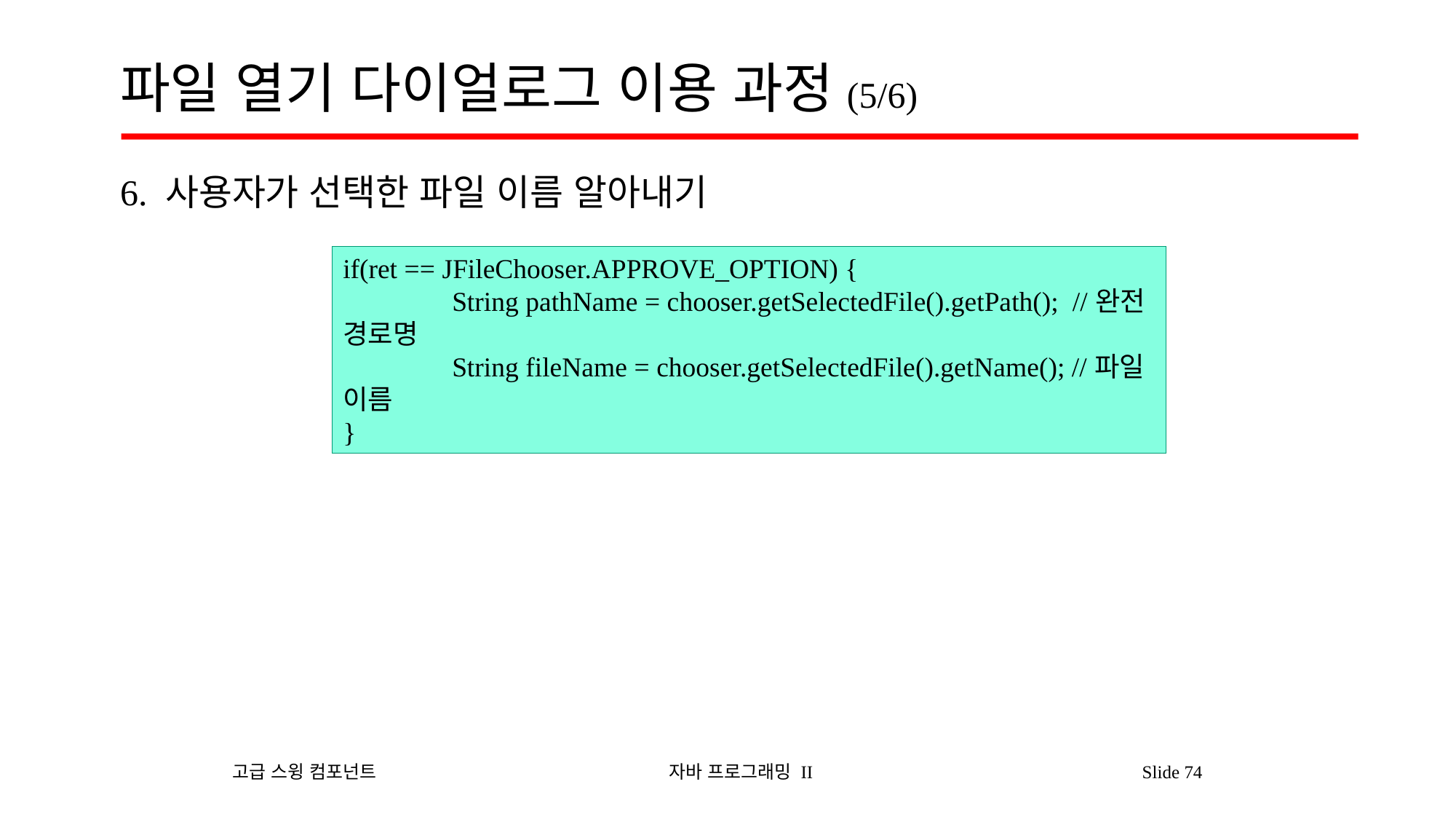

# 파일 열기 다이얼로그 이용 과정(5/6)
6. 사용자가 선택한 파일 이름 알아내기

if(ret == JFileChooser.APPROVE_OPTION) {
	String pathName = chooser.getSelectedFile().getPath();  //완전 경로명
	String fileName = chooser.getSelectedFile().getName(); //파일 이름
}